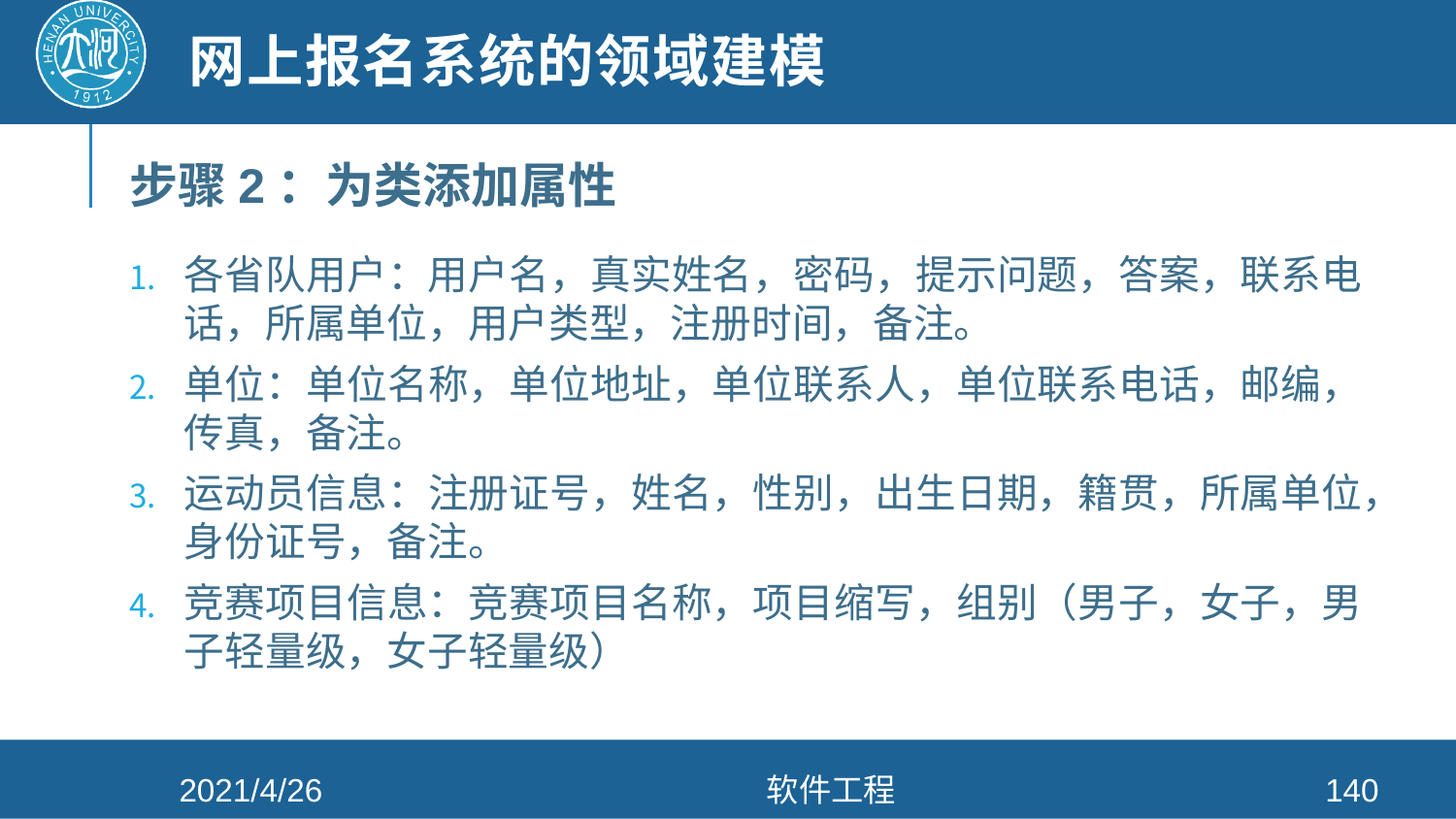

# 网上报名系统的领域建模
步骤2：为类添加属性
各省队用户：用户名，真实姓名，密码，提示问题，答案，联系电话，所属单位，用户类型，注册时间，备注。
单位：单位名称，单位地址，单位联系人，单位联系电话，邮编，传真，备注。
运动员信息：注册证号，姓名，性别，出生日期，籍贯，所属单位，身份证号，备注。
竞赛项目信息：竞赛项目名称，项目缩写，组别（男子，女子，男子轻量级，女子轻量级）

2021/4/26
软件工程
140